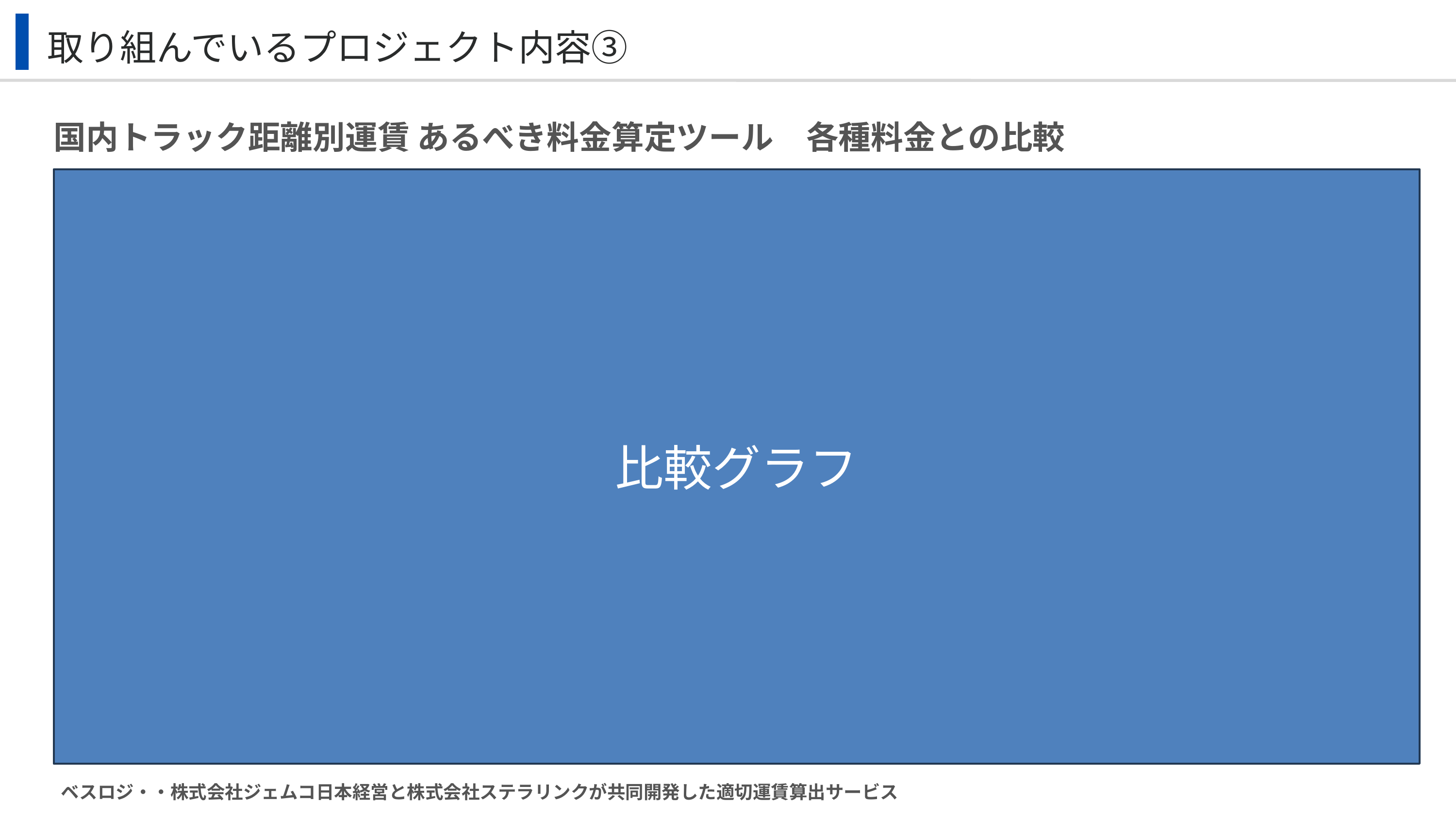

取り組んでいるプロジェクト内容③

国内トラック距離別運賃 あるべき料金算定ツール　各種料金との比較
比較グラフ
ベスロジ・・株式会社ジェムコ日本経営と株式会社ステラリンクが共同開発した適切運賃算出サービス